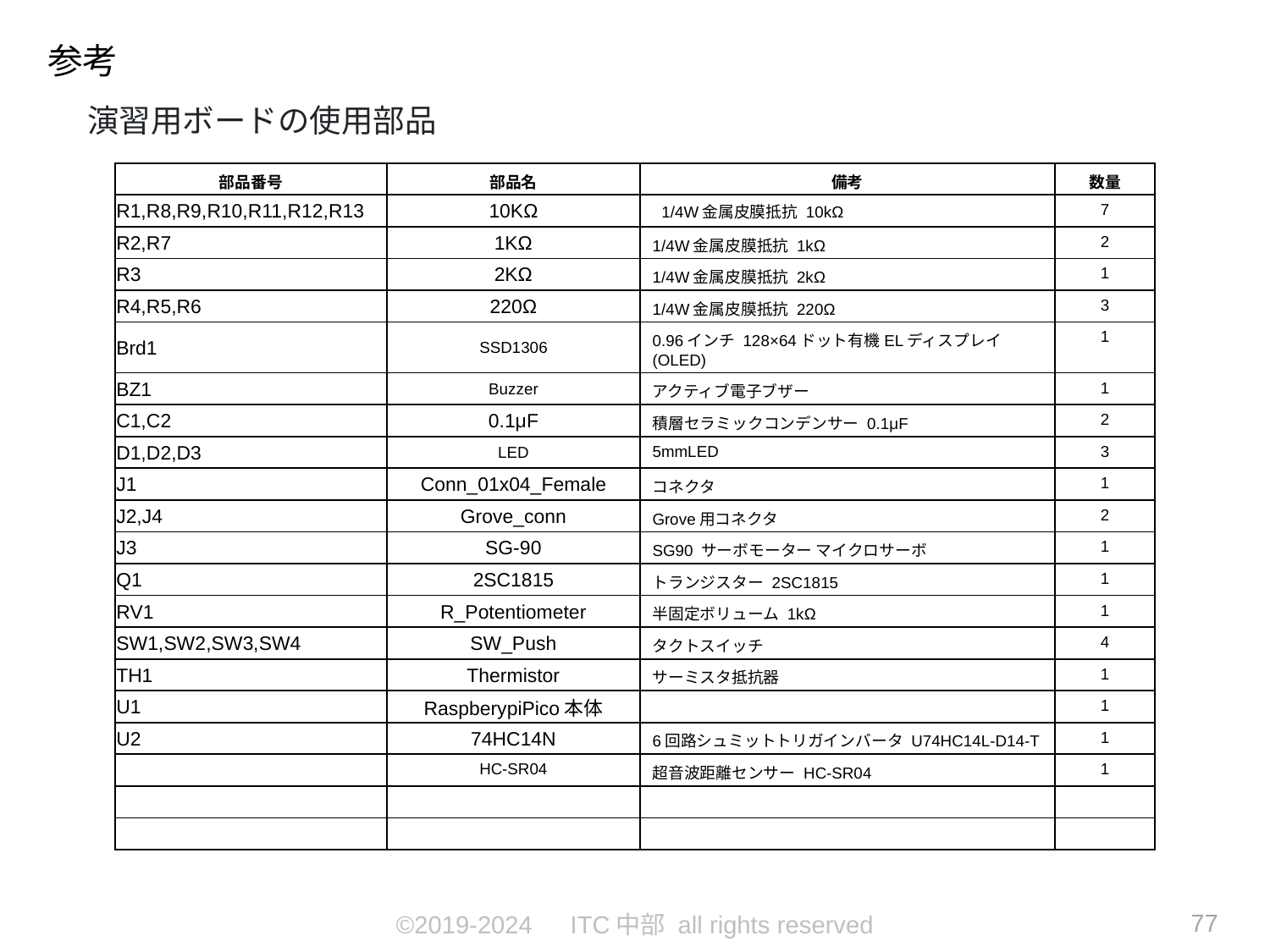

参考
演習用ボードの使用部品
| 部品番号 | 部品名 | 備考 | 数量 |
| --- | --- | --- | --- |
| R1,R8,R9,R10,R11,R12,R13 | 10KΩ | 1/4W金属皮膜抵抗 10kΩ | 7 |
| R2,R7 | 1KΩ | 1/4W金属皮膜抵抗 1kΩ | 2 |
| R3 | 2KΩ | 1/4W金属皮膜抵抗 2kΩ | 1 |
| R4,R5,R6 | 220Ω | 1/4W金属皮膜抵抗 220Ω | 3 |
| Brd1 | SSD1306 | 0.96インチ 128×64ドット有機ELディスプレイ(OLED) | 1 |
| BZ1 | Buzzer | アクティブ電子ブザー | 1 |
| C1,C2 | 0.1μF | 積層セラミックコンデンサー 0.1μF | 2 |
| D1,D2,D3 | LED | 5mmLED | 3 |
| J1 | Conn\_01x04\_Female | コネクタ | 1 |
| J2,J4 | Grove\_conn | Grove用コネクタ | 2 |
| J3 | SG-90 | SG90 サーボモーター マイクロサーボ | 1 |
| Q1 | 2SC1815 | トランジスター 2SC1815 | 1 |
| RV1 | R\_Potentiometer | 半固定ボリューム 1kΩ | 1 |
| SW1,SW2,SW3,SW4 | SW\_Push | タクトスイッチ | 4 |
| TH1 | Thermistor | サーミスタ抵抗器 | 1 |
| U1 | RaspberypiPico本体 |  | 1 |
| U2 | 74HC14N | 6回路シュミットトリガインバータ U74HC14L-D14-T | 1 |
|  | HC-SR04 | 超音波距離センサー HC-SR04 | 1 |
|  |  |  |  |
|  |  |  |  |